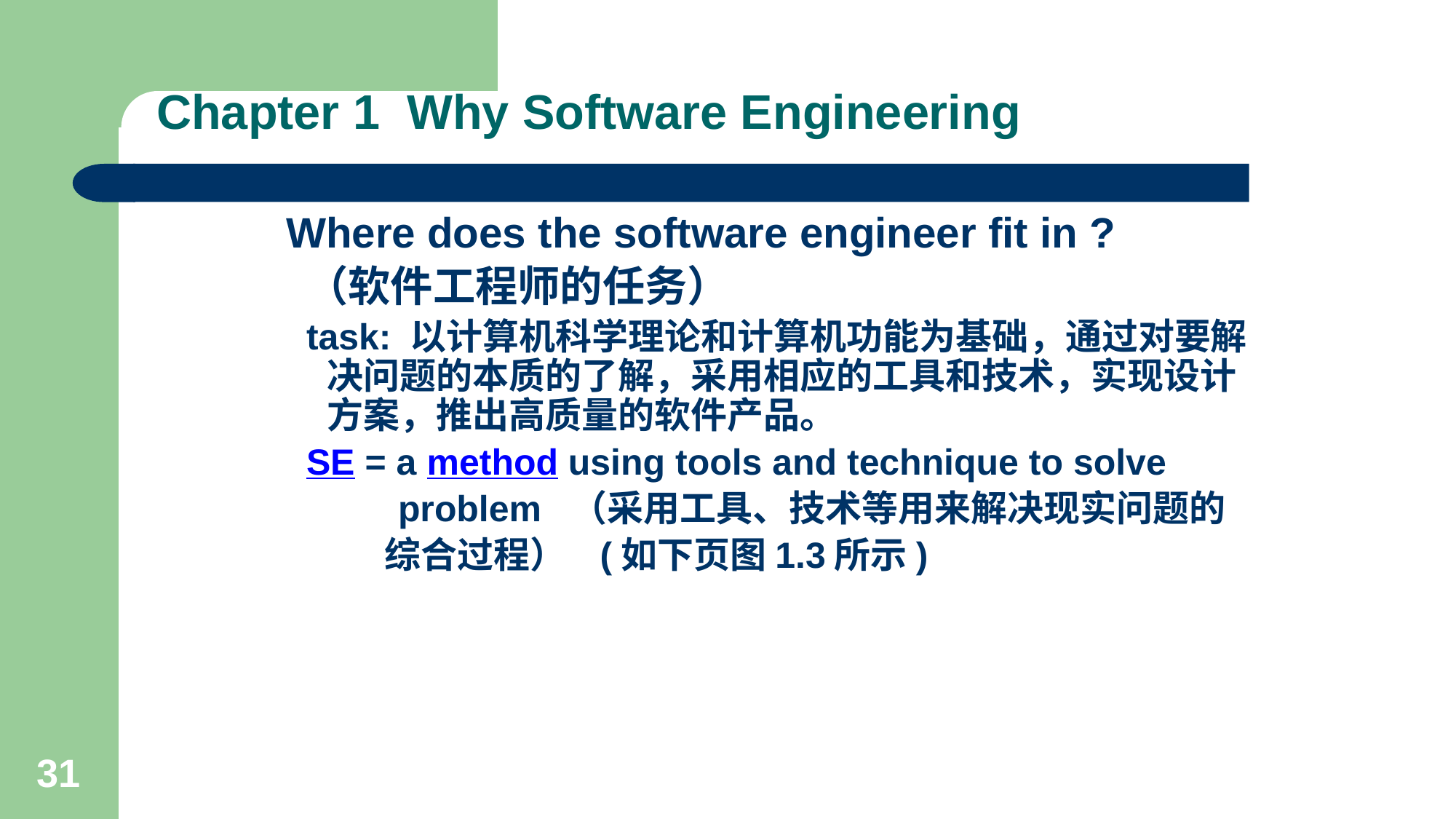

# Chapter 1  Why Software Engineering
Where does the software engineer fit in ?
 （软件工程师的任务）
  task: 以计算机科学理论和计算机功能为基础，通过对要解决问题的本质的了解，采用相应的工具和技术，实现设计方案，推出高质量的软件产品。
  SE = a method using tools and technique to solve
           problem  （采用工具、技术等用来解决现实问题的
           综合过程）   (如下页图1.3所示)
31